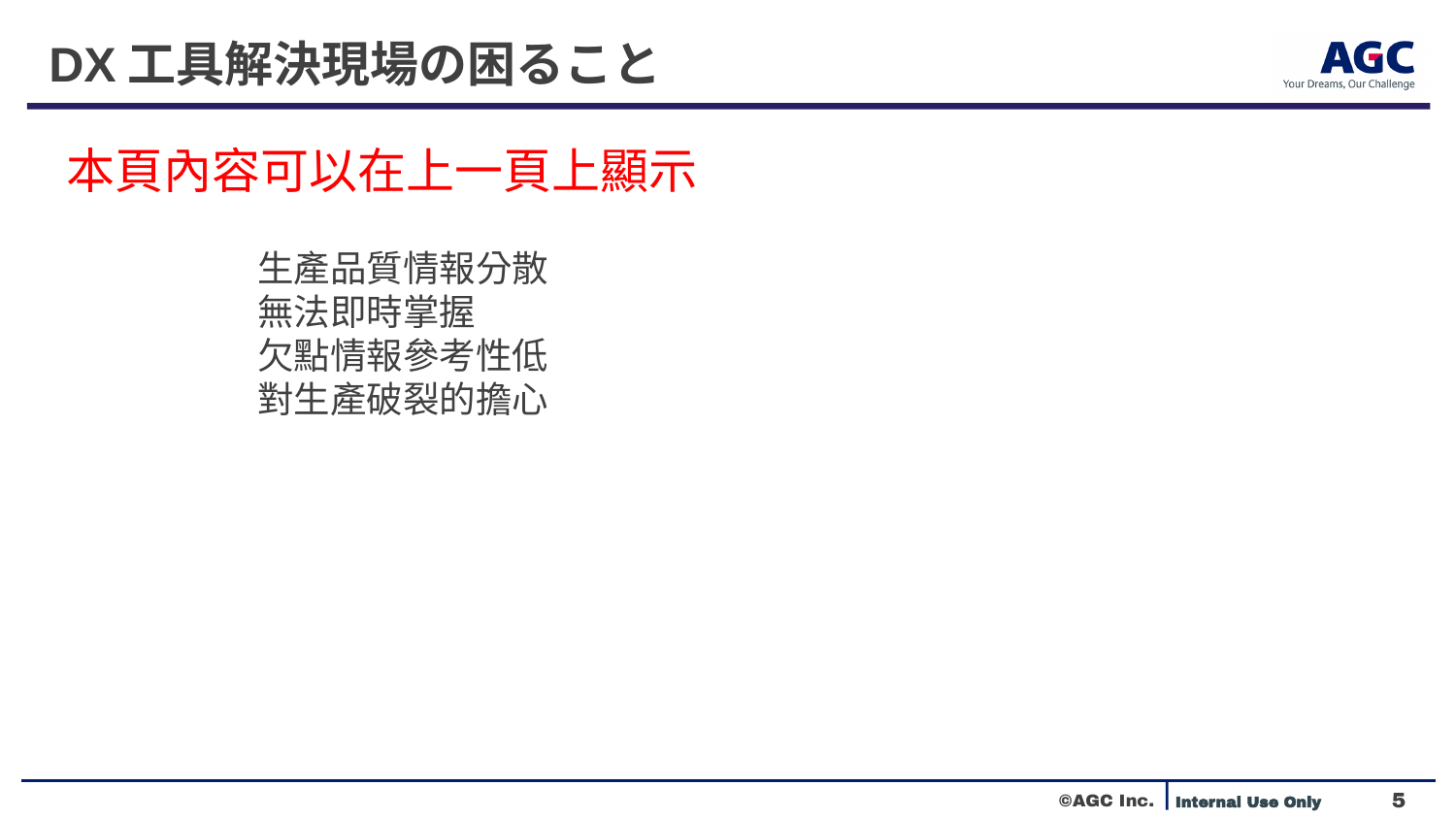

# DX工具解決現場の困ること
本頁內容可以在上一頁上顯示
生產品質情報分散
無法即時掌握
欠點情報參考性低
對生產破裂的擔心